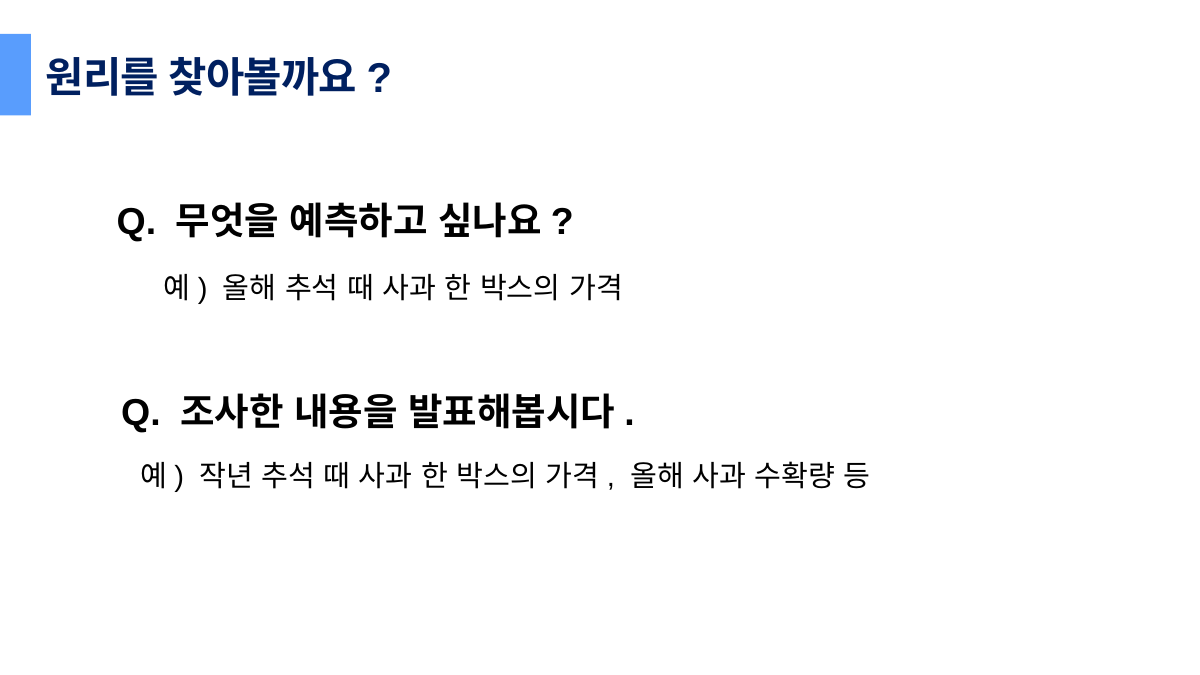

원리를 찾아볼까요?
Q. 무엇을 예측하고 싶나요?
예) 올해 추석 때 사과 한 박스의 가격
Q. 조사한 내용을 발표해봅시다.
예) 작년 추석 때 사과 한 박스의 가격, 올해 사과 수확량 등